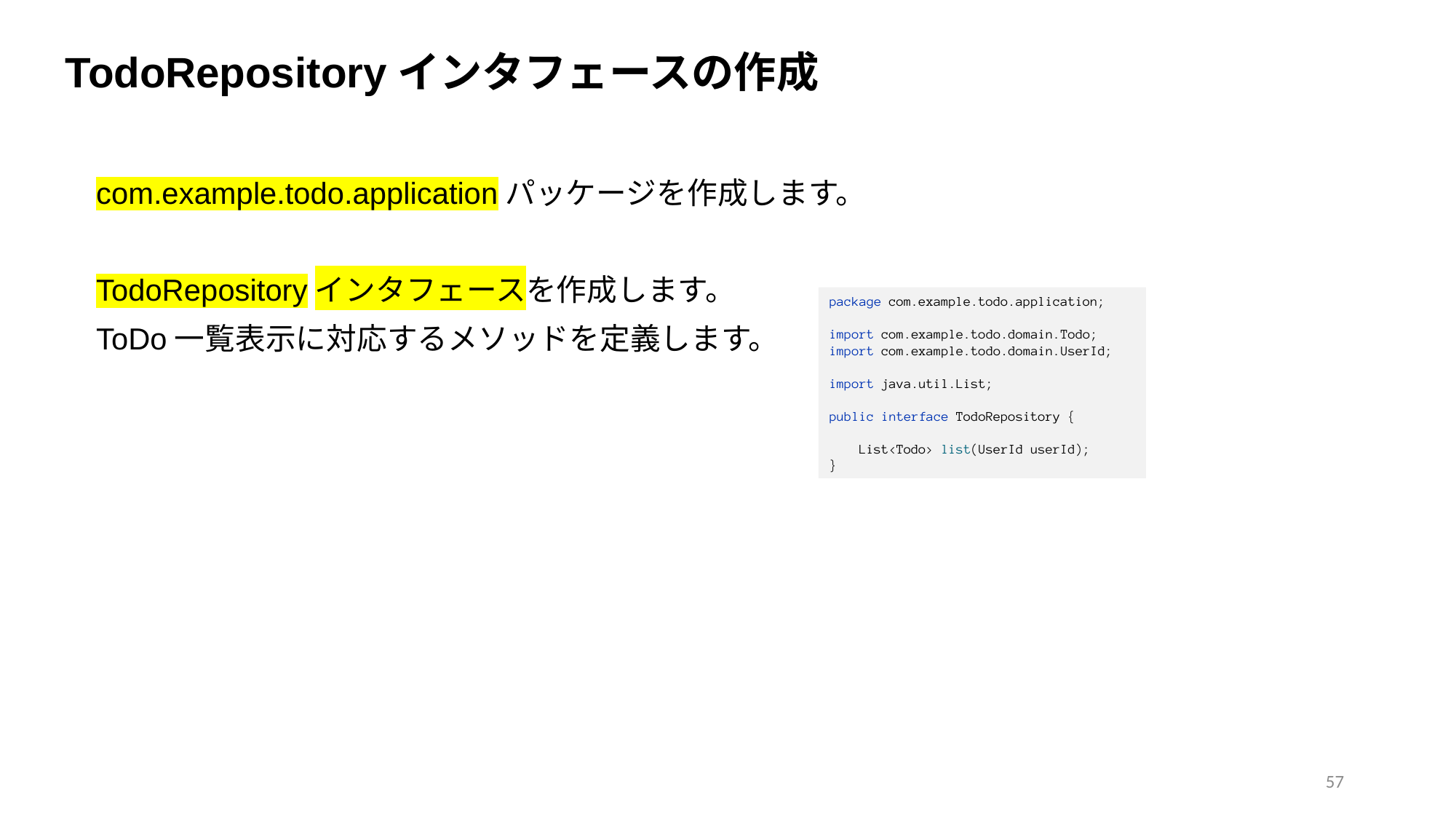

TodoRepositoryインタフェースの作成
com.example.todo.applicationパッケージを作成します。

TodoRepositoryインタフェースを作成します。
ToDo一覧表示に対応するメソッドを定義します。
package com.example.todo.application;
import com.example.todo.domain.Todo;
import com.example.todo.domain.UserId;
import java.util.List;
public interface TodoRepository {
    List<Todo> list(UserId userId);
}
57